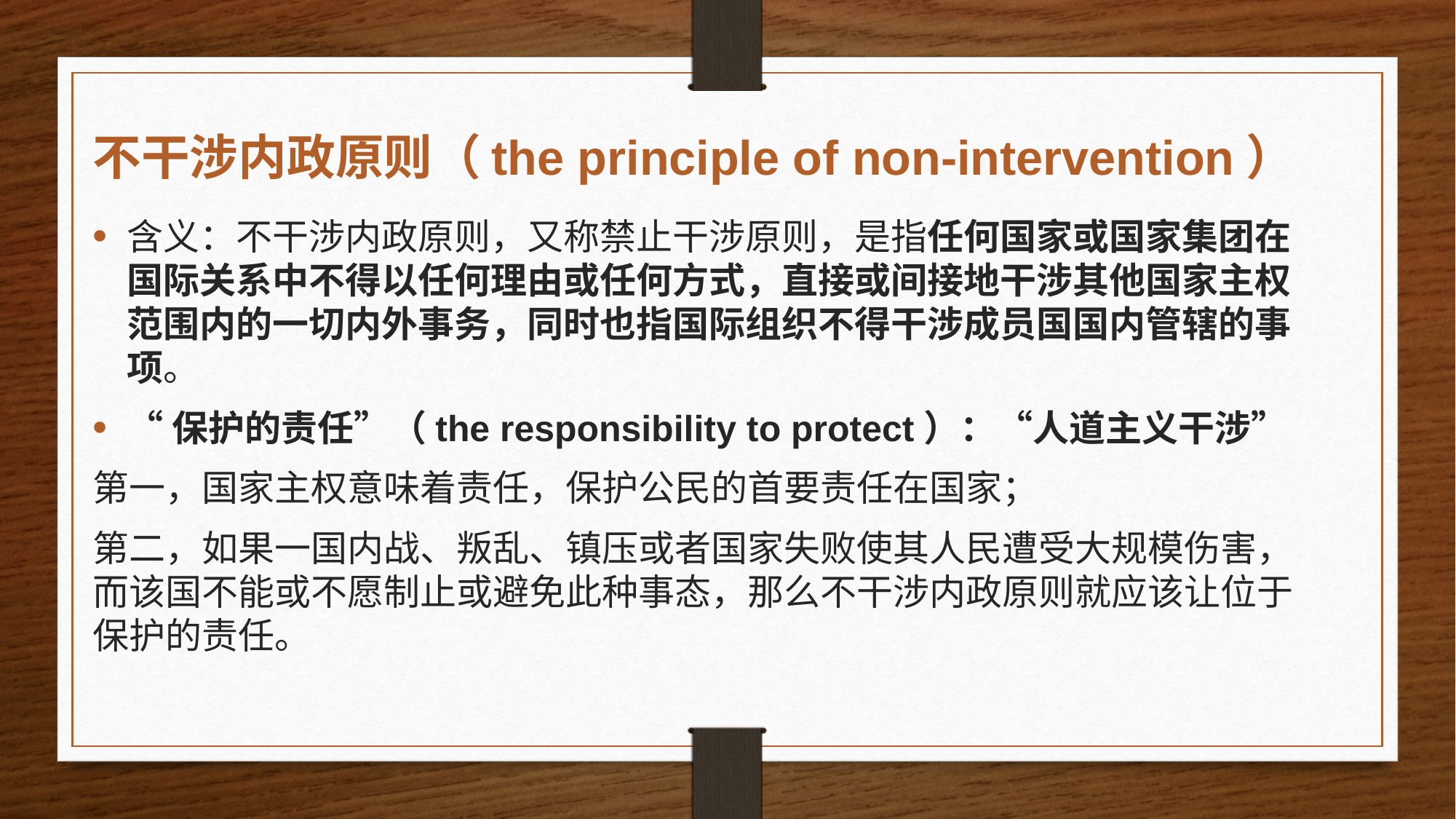

# 不干涉内政原则（the principle of non-intervention）
含义：不干涉内政原则，又称禁止干涉原则，是指任何国家或国家集团在国际关系中不得以任何理由或任何方式，直接或间接地干涉其他国家主权范围内的一切内外事务，同时也指国际组织不得干涉成员国国内管辖的事项。
“保护的责任”（the responsibility to protect）：“人道主义干涉”
第一，国家主权意味着责任，保护公民的首要责任在国家；
第二，如果一国内战、叛乱、镇压或者国家失败使其人民遭受大规模伤害，而该国不能或不愿制止或避免此种事态，那么不干涉内政原则就应该让位于保护的责任。